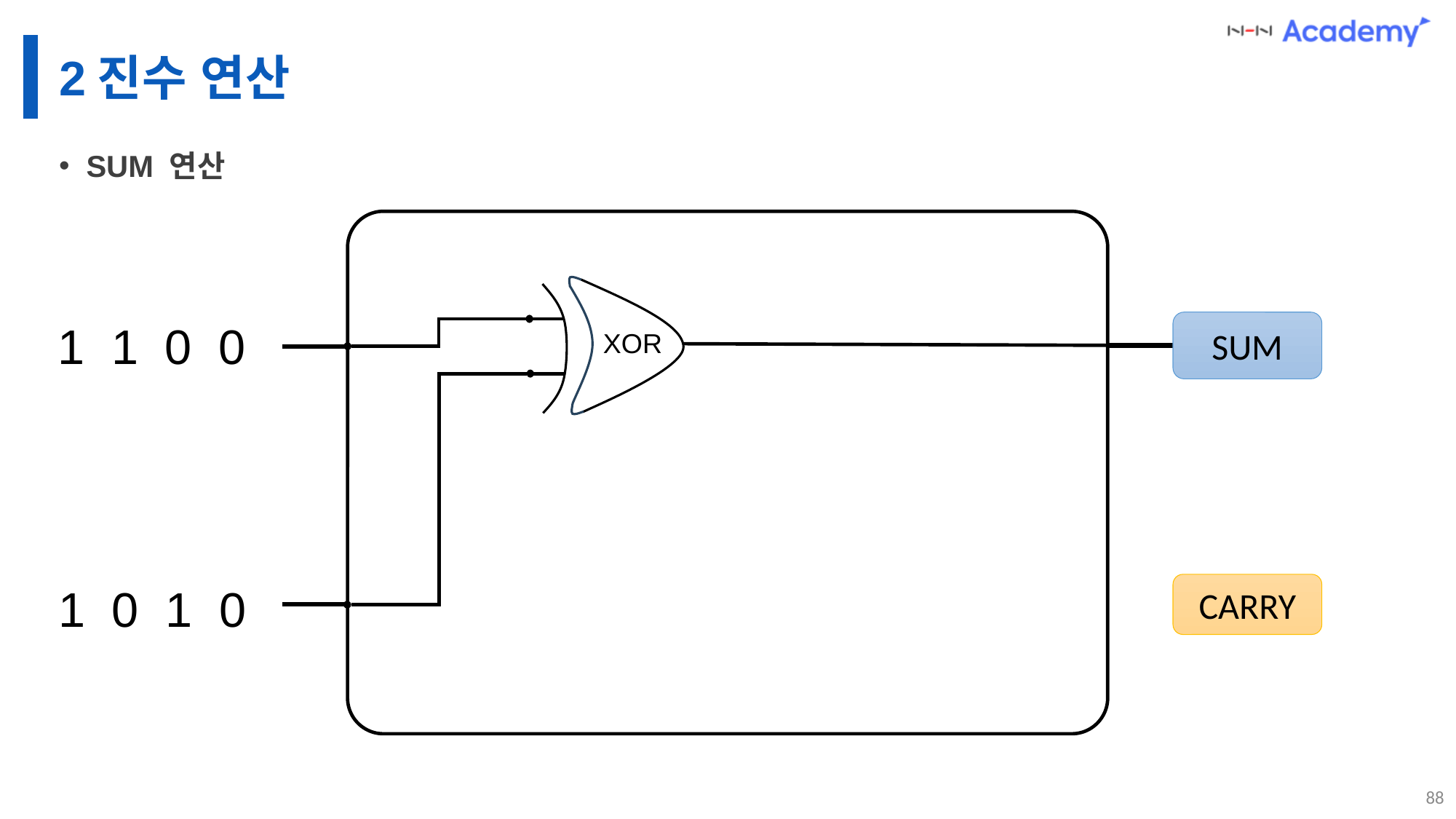

# 2진수 연산
SUM 연산

1  1  0  0
SUM
XOR

1  0  1  0
CARRY

88